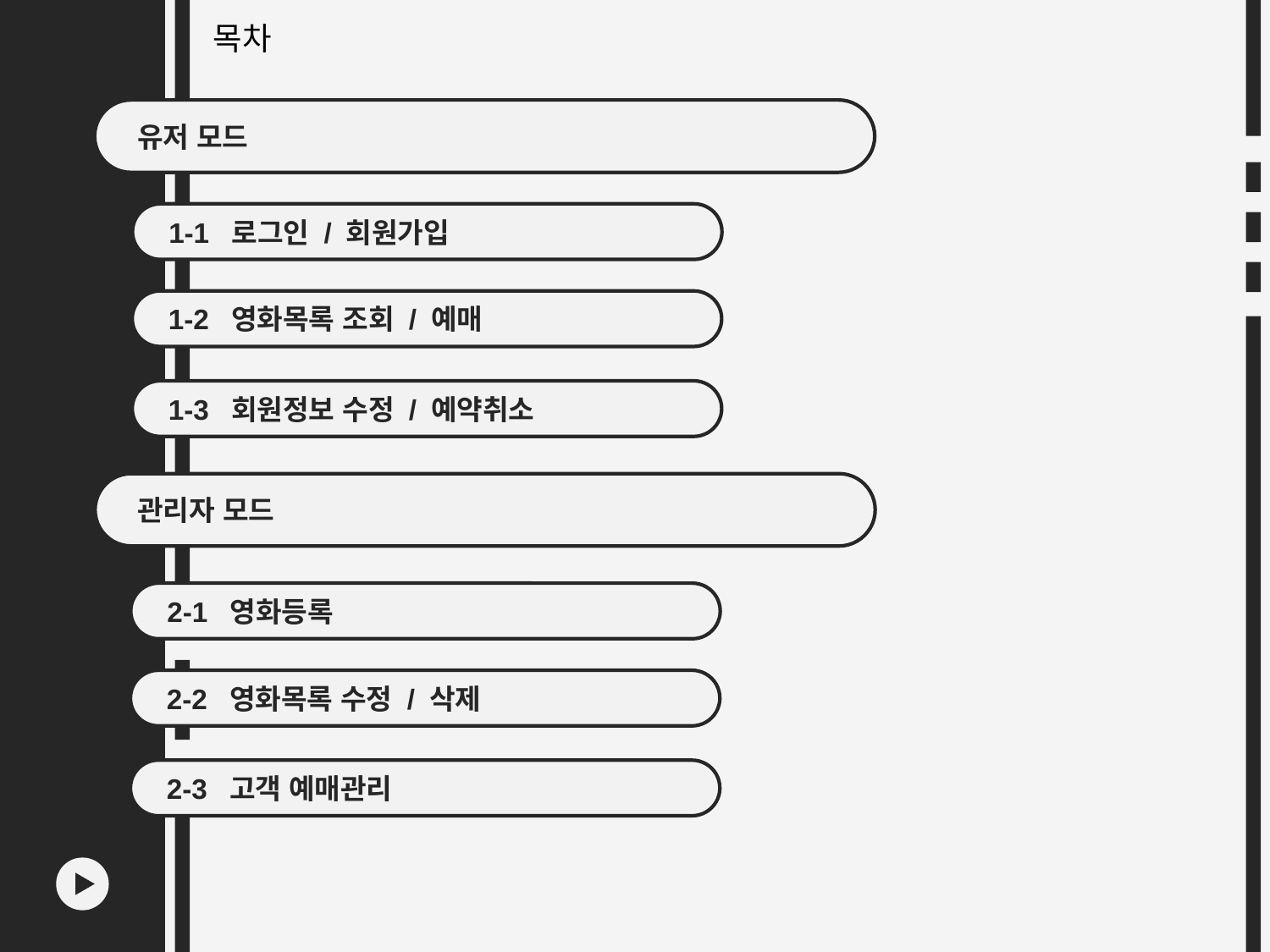

목차
  유저 모드
2
  1-1  로그인 / 회원가입
  1-2  영화목록 조회 / 예매
  1-3  회원정보 수정 / 예약취소
  관리자 모드
  2-1  영화등록
  2-2  영화목록 수정 / 삭제
  2-3  고객 예매관리